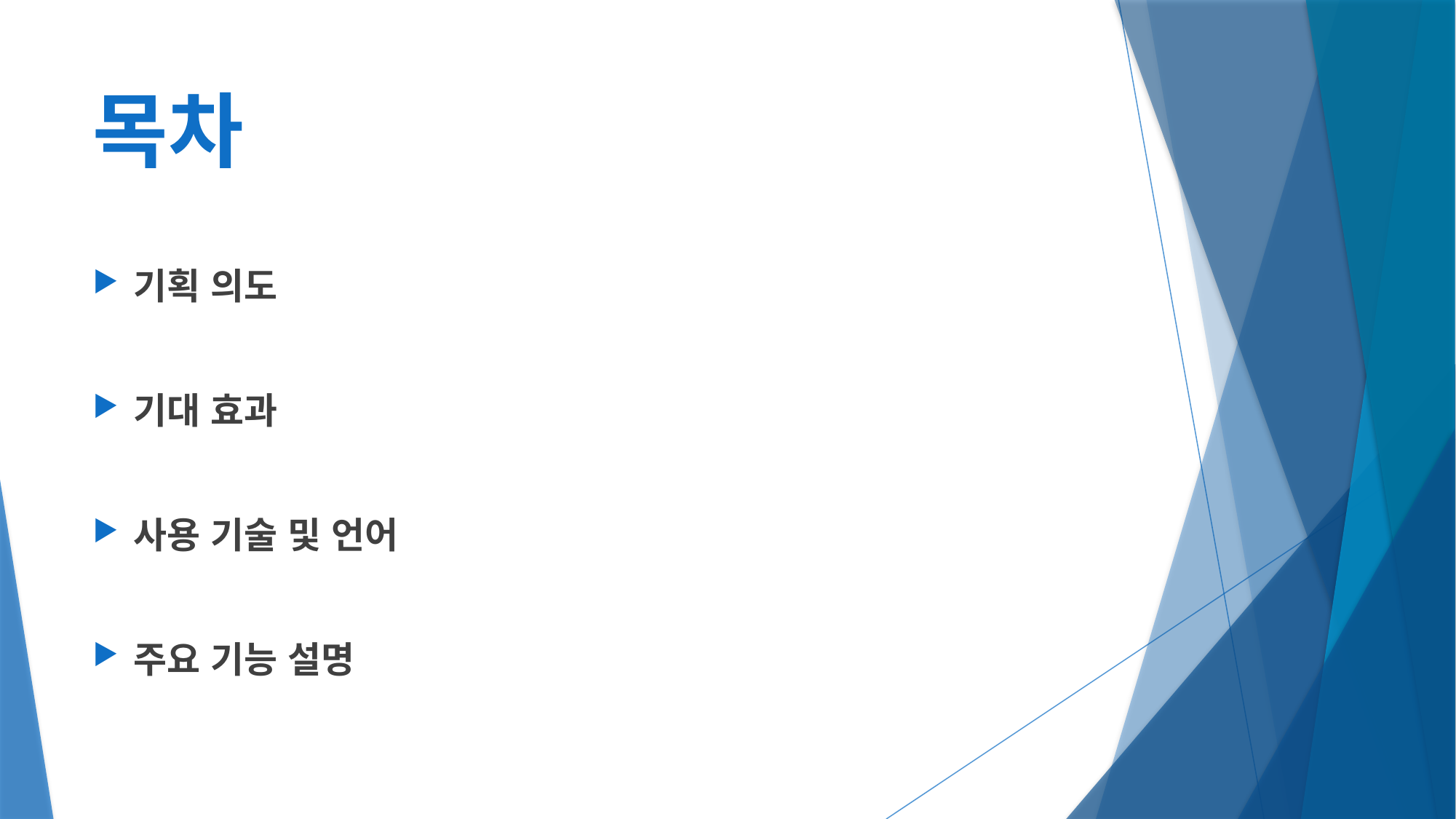

# 목차
기획 의도
기대 효과
사용 기술 및 언어
주요 기능 설명